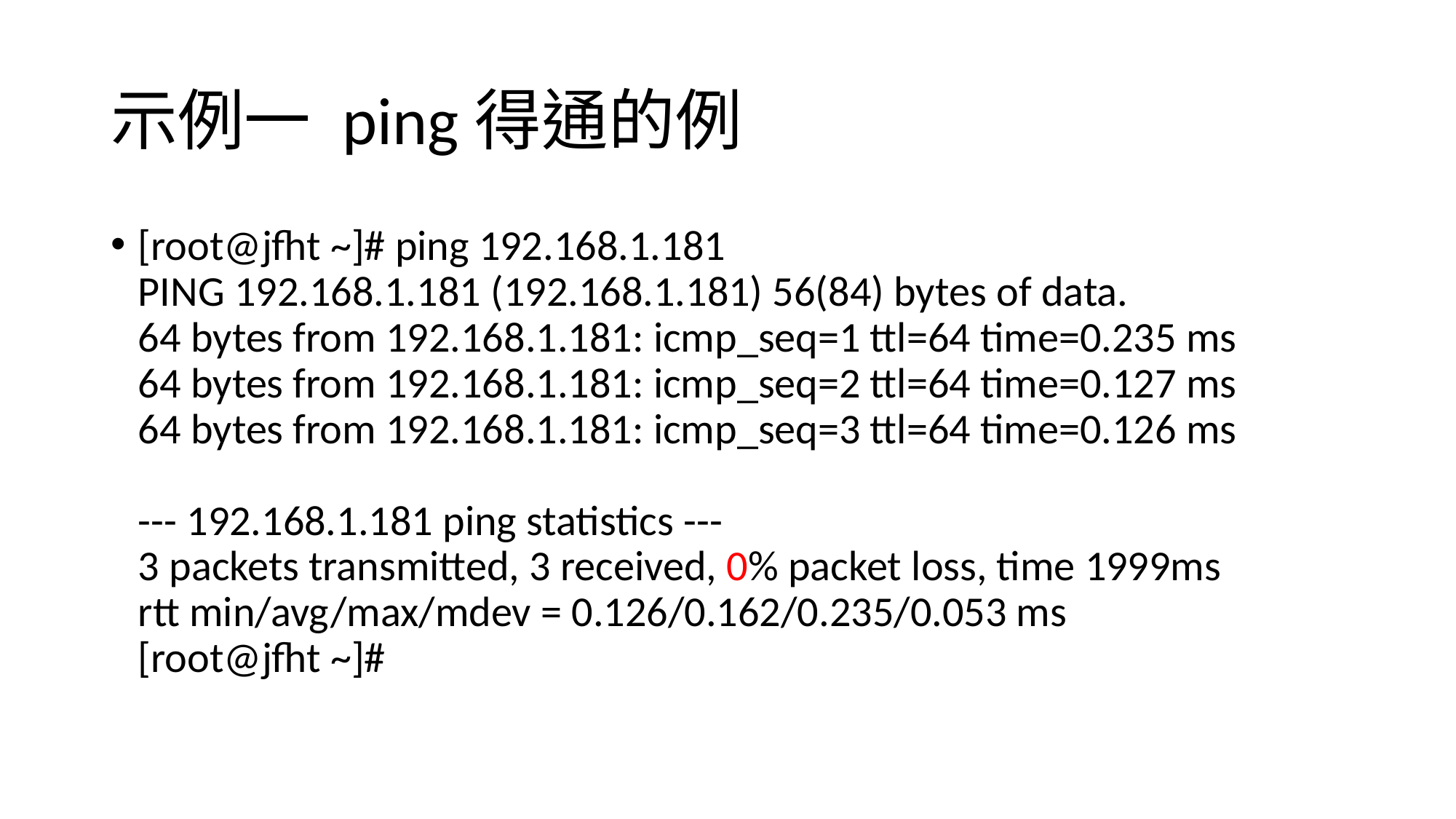

# 示例一 ping得通的例
[root@jfht ~]# ping 192.168.1.181 
PING 192.168.1.181 (192.168.1.181) 56(84) bytes of data.
64 bytes from 192.168.1.181: icmp_seq=1 ttl=64 time=0.235 ms
64 bytes from 192.168.1.181: icmp_seq=2 ttl=64 time=0.127 ms
64 bytes from 192.168.1.181: icmp_seq=3 ttl=64 time=0.126 ms
--- 192.168.1.181 ping statistics ---
3 packets transmitted, 3 received, 0% packet loss, time 1999ms
rtt min/avg/max/mdev = 0.126/0.162/0.235/0.053 ms
[root@jfht ~]#